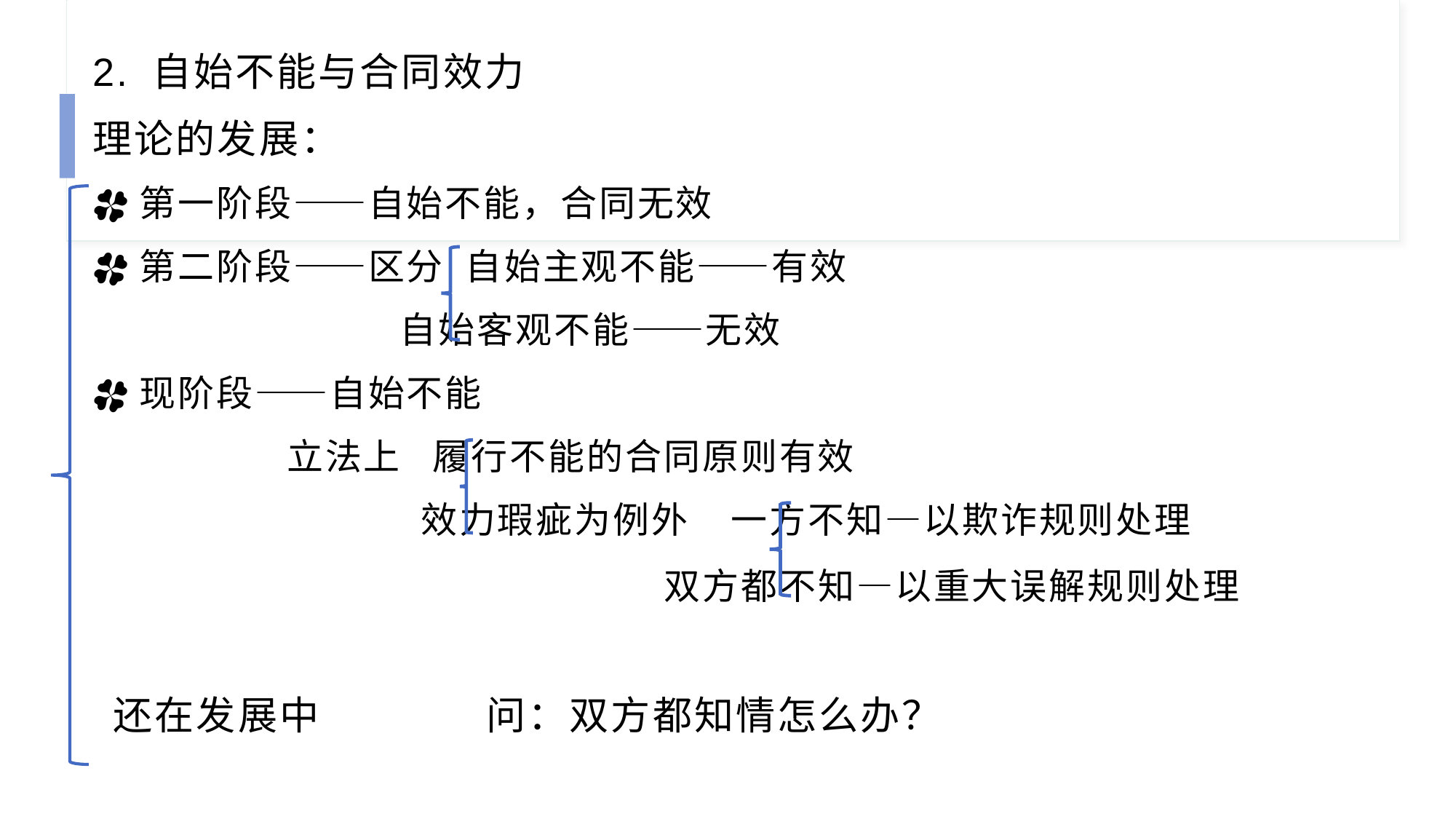

2. 自始不能与合同效力
理论的发展：
🍀第一阶段——自始不能，合同无效
🍀第二阶段——区分  自始主观不能——有效
                             自始客观不能——无效
🍀现阶段——自始不能
                  立法上   履行不能的合同原则有效
                               效力瑕疵为例外    一方不知—以欺诈规则处理
                                                   双方都不知—以重大误解规则处理

 还在发展中               问：双方都知情怎么办？